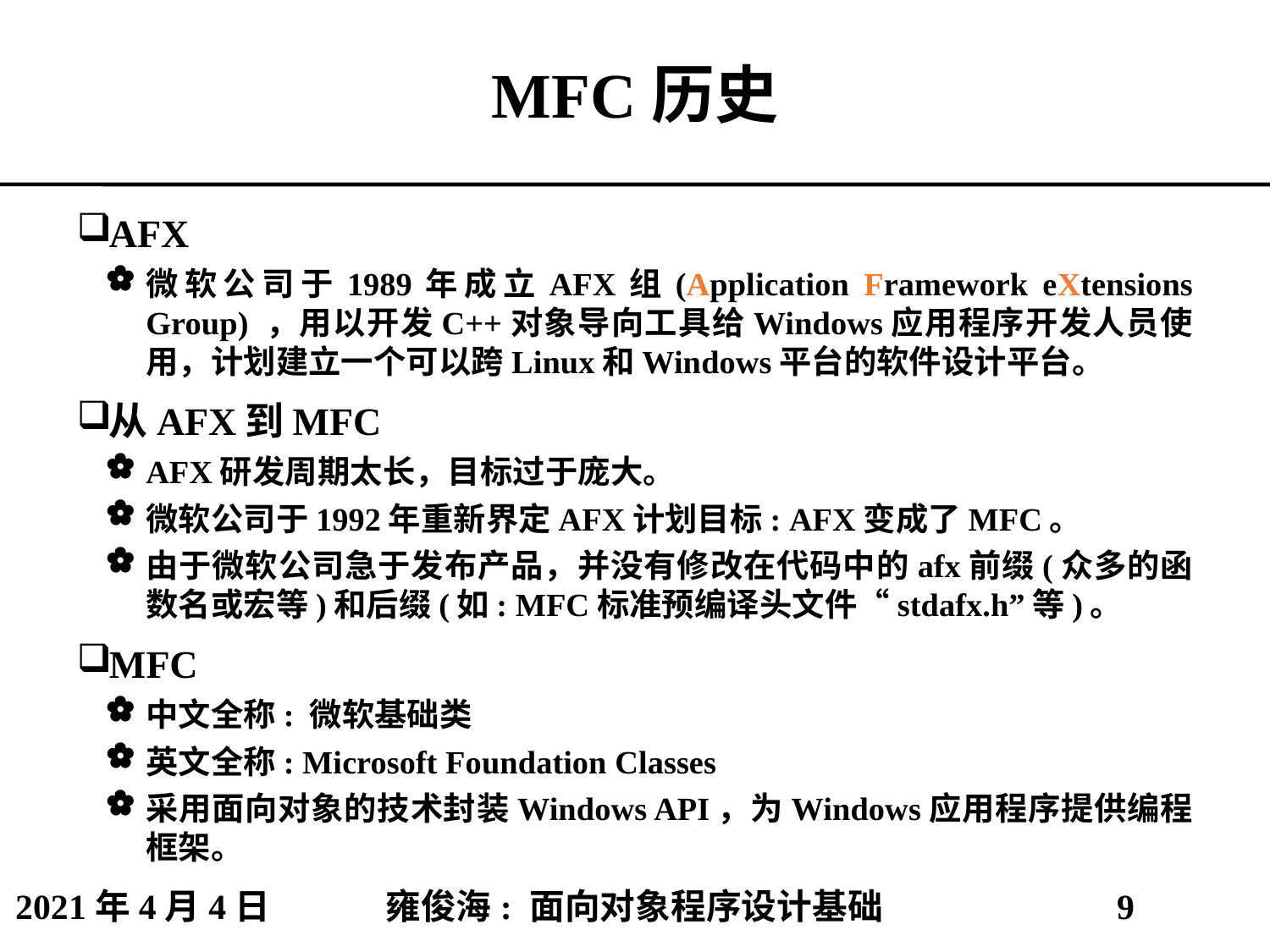

# MFC历史

AFX
微软公司于1989年成立AFX组(Application Framework eXtensions Group) ，用以开发C++对象导向工具给Windows应用程序开发人员使用，计划建立一个可以跨Linux和Windows平台的软件设计平台。
从AFX到MFC
AFX研发周期太长，目标过于庞大。
微软公司于1992年重新界定AFX计划目标: AFX变成了MFC。
由于微软公司急于发布产品，并没有修改在代码中的afx前缀(众多的函数名或宏等)和后缀(如: MFC标准预编译头文件“stdafx.h”等)。
MFC
中文全称: 微软基础类
英文全称: Microsoft Foundation Classes
采用面向对象的技术封装Windows API，为Windows应用程序提供编程框架。
2021年4月4日
雍俊海: 面向对象程序设计基础
9